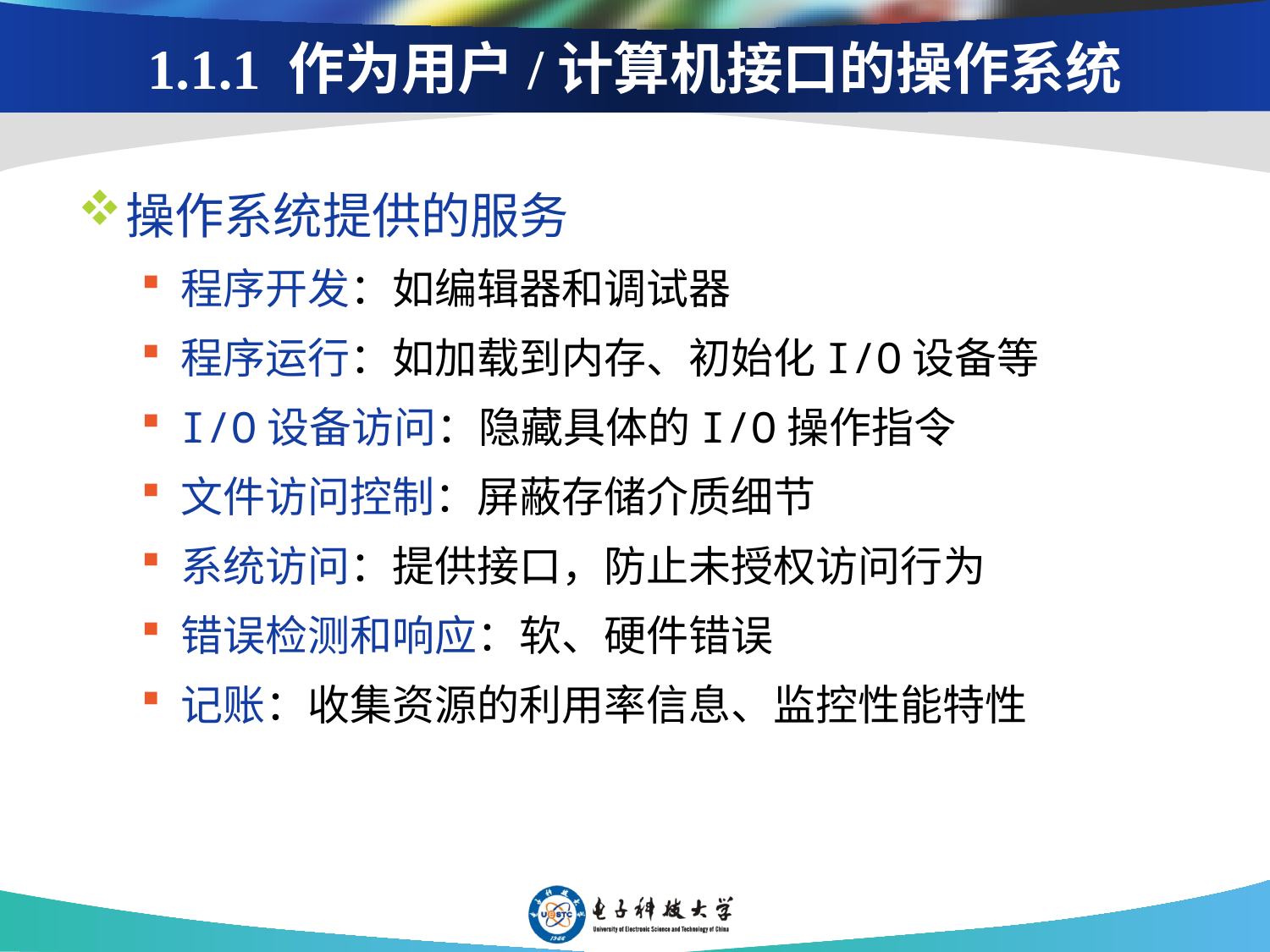

1.1.1 作为用户/计算机接口的操作系统
操作系统提供的服务
程序开发：如编辑器和调试器
程序运行：如加载到内存、初始化I/O设备等
I/O设备访问：隐藏具体的I/O操作指令
文件访问控制：屏蔽存储介质细节
系统访问：提供接口，防止未授权访问行为
错误检测和响应：软、硬件错误
记账：收集资源的利用率信息、监控性能特性